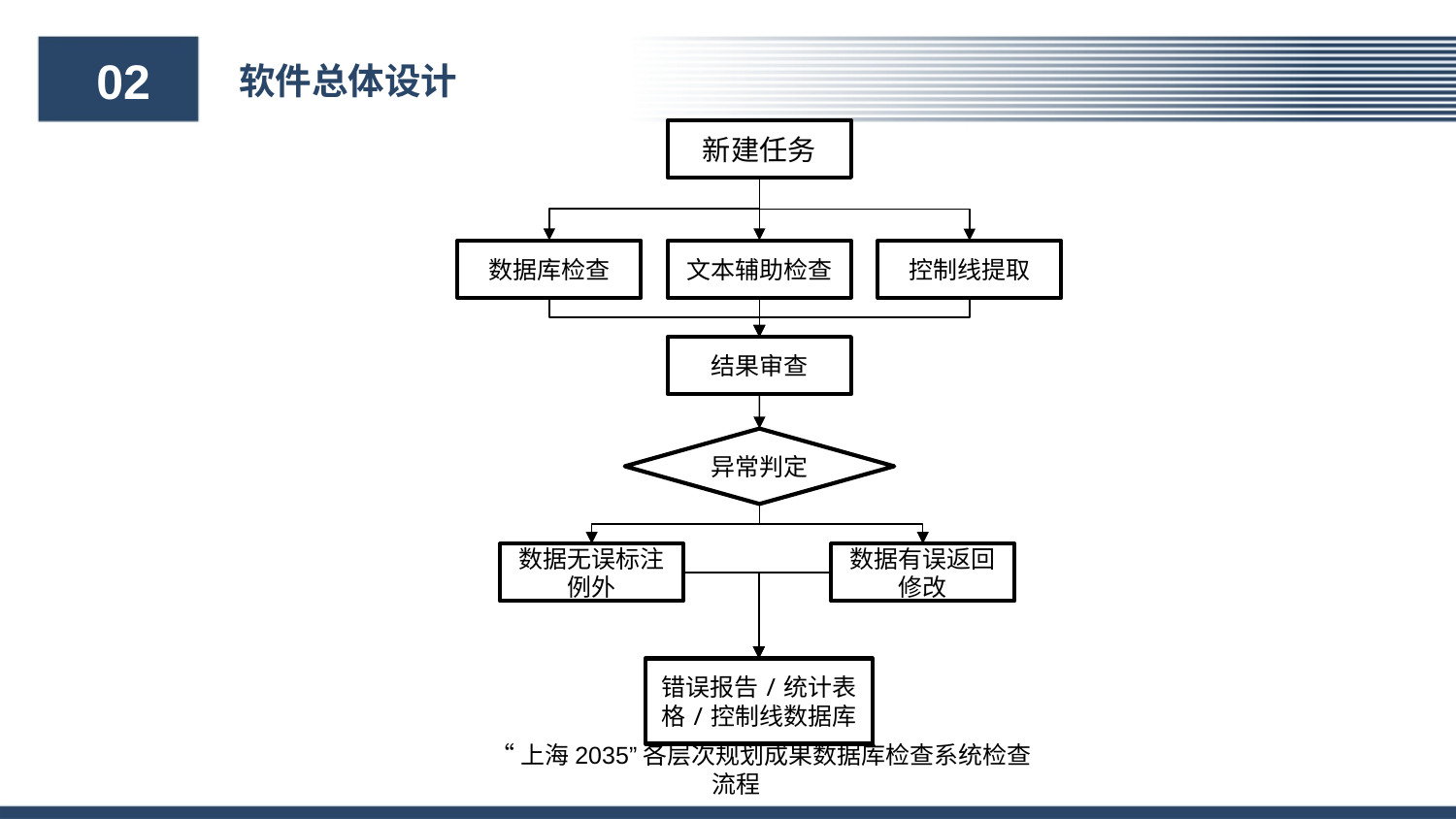

02
软件总体设计
新建任务
数据库检查
文本辅助检查
控制线提取
结果审查
异常判定
数据有误返回修改
数据无误标注例外
错误报告/统计表格/控制线数据库
“上海2035”各层次规划成果数据库检查系统检查流程